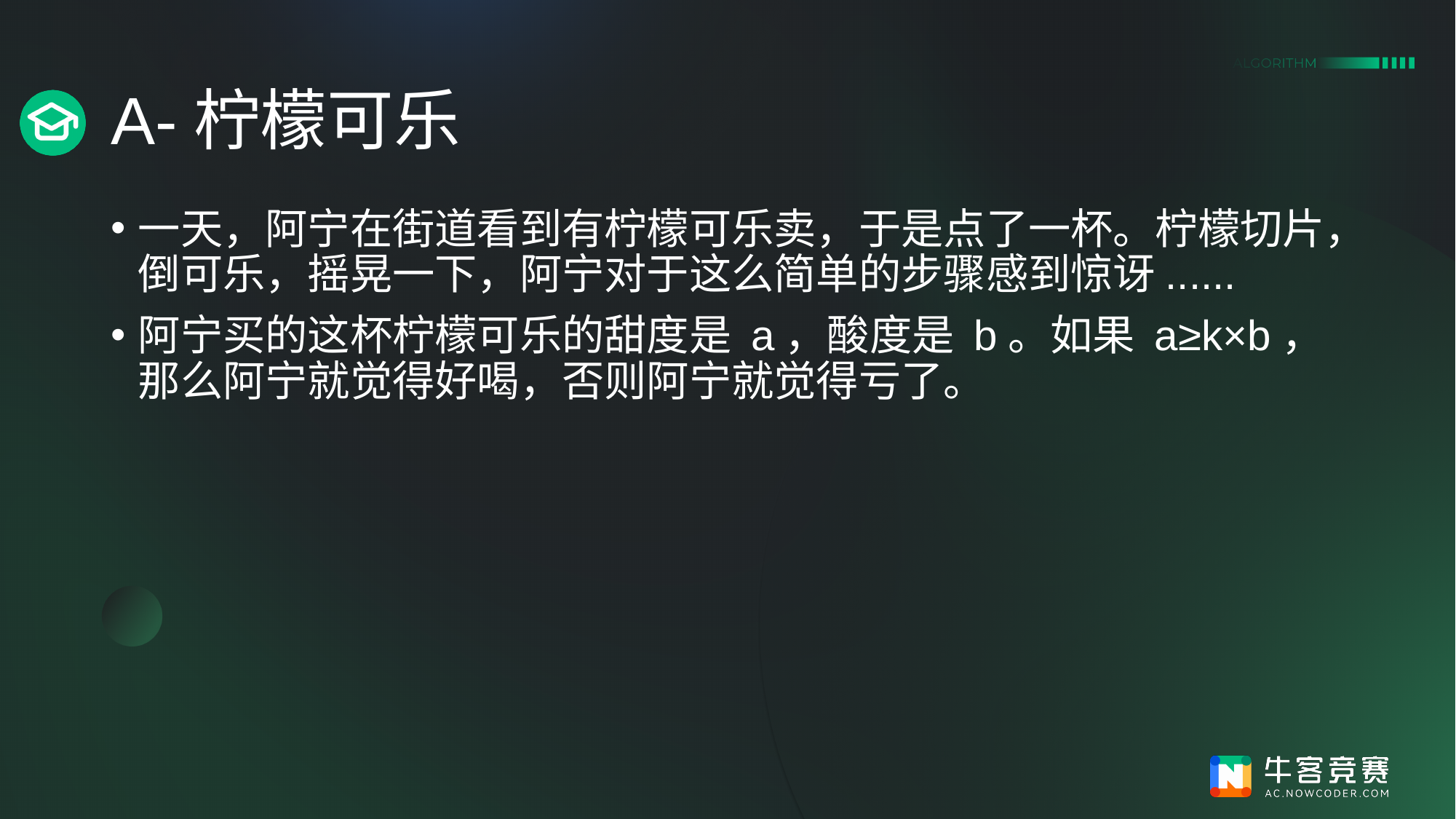

# A-柠檬可乐
一天，阿宁在街道看到有柠檬可乐卖，于是点了一杯。柠檬切片，倒可乐，摇晃一下，阿宁对于这么简单的步骤感到惊讶......
阿宁买的这杯柠檬可乐的甜度是 a，酸度是 b。如果 a≥k×b，那么阿宁就觉得好喝，否则阿宁就觉得亏了。